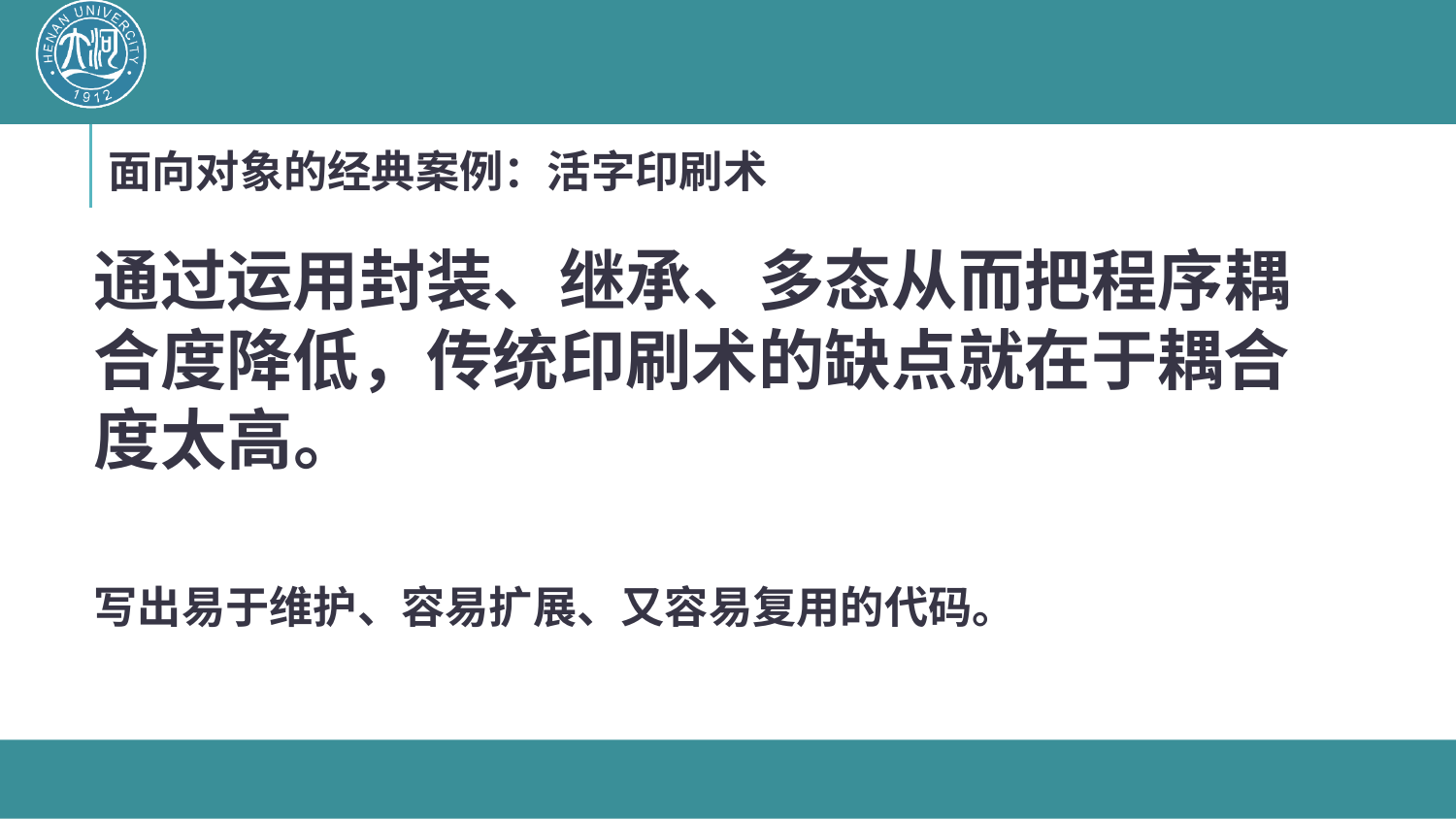

面向对象的经典案例：活字印刷术
通过运用封装、继承、多态从而把程序耦合度降低，传统印刷术的缺点就在于耦合度太高。
写出易于维护、容易扩展、又容易复用的代码。